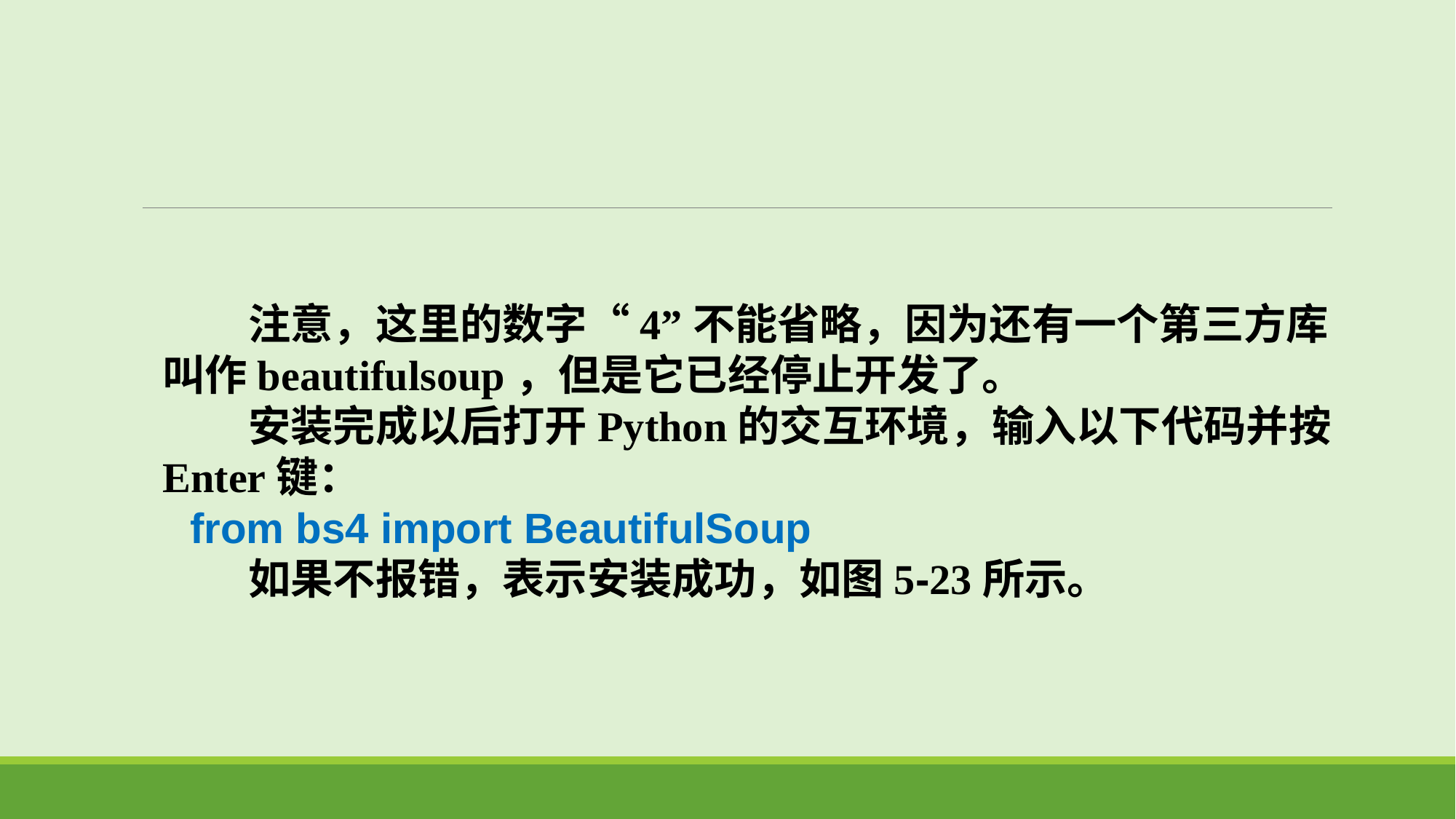

注意，这里的数字“4”不能省略，因为还有一个第三方库叫作beautifulsoup，但是它已经停止开发了。
     安装完成以后打开Python的交互环境，输入以下代码并按Enter键：
from bs4 import BeautifulSoup
     如果不报错，表示安装成功，如图5-23所示。